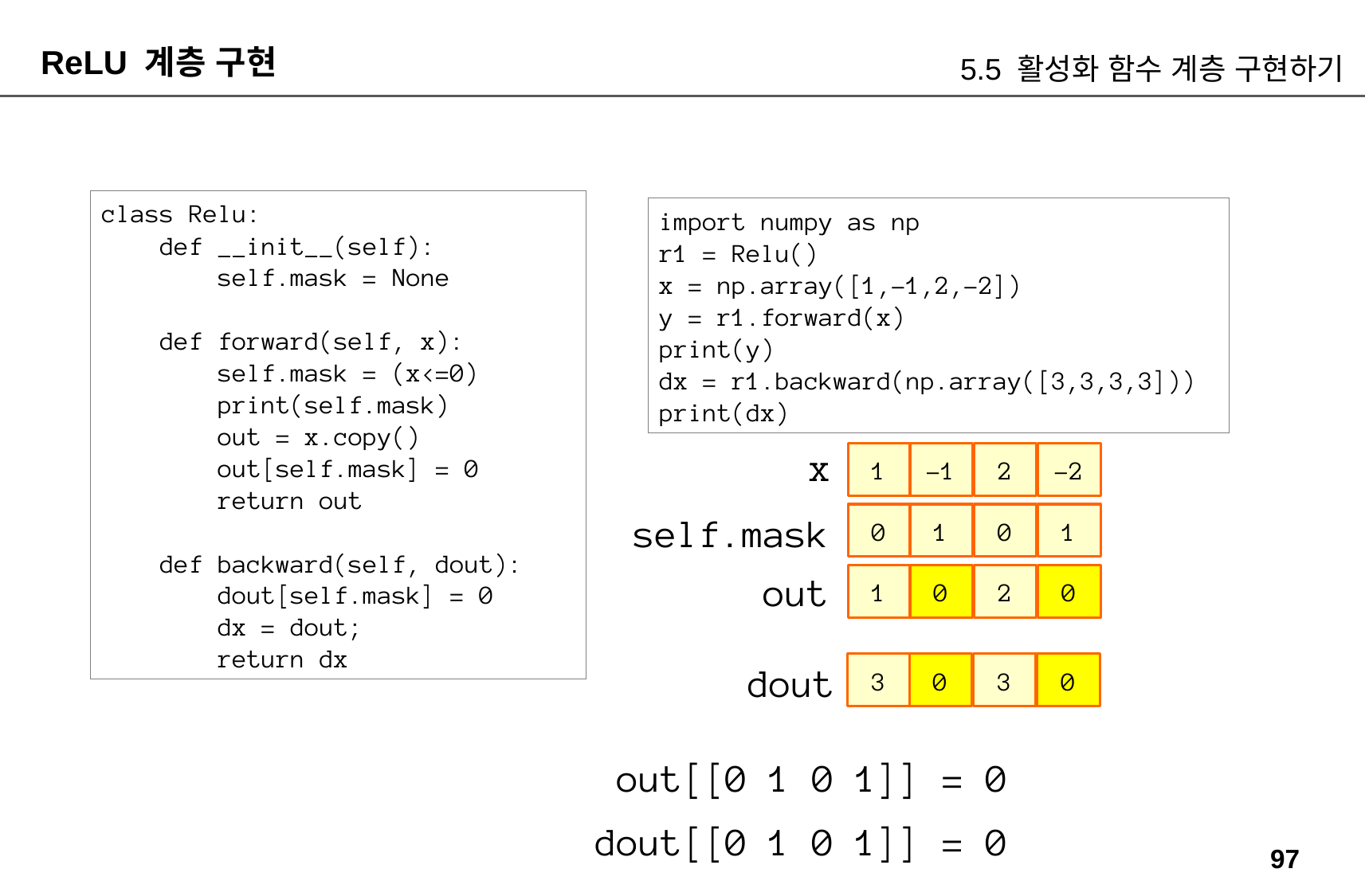

ReLU 계층 구현
5.5 활성화 함수 계층 구현하기
class Relu:
    def __init__(self):
        self.mask = None

    def forward(self, x):
        self.mask = (x<=0)
        print(self.mask)
        out = x.copy()
        out[self.mask] = 0
        return out

    def backward(self, dout):
        dout[self.mask] = 0
        dx = dout;
        return dx
import numpy as np
r1 = Relu()
x = np.array([1,-1,2,-2])
y = r1.forward(x)
print(y)
dx = r1.backward(np.array([3,3,3,3]))
print(dx)
x
-1
2
-2
1
self.mask
1
0
1
0
out
0
2
0
1
dout
0
3
0
3
out[[0 1 0 1]] = 0
dout[[0 1 0 1]] = 0